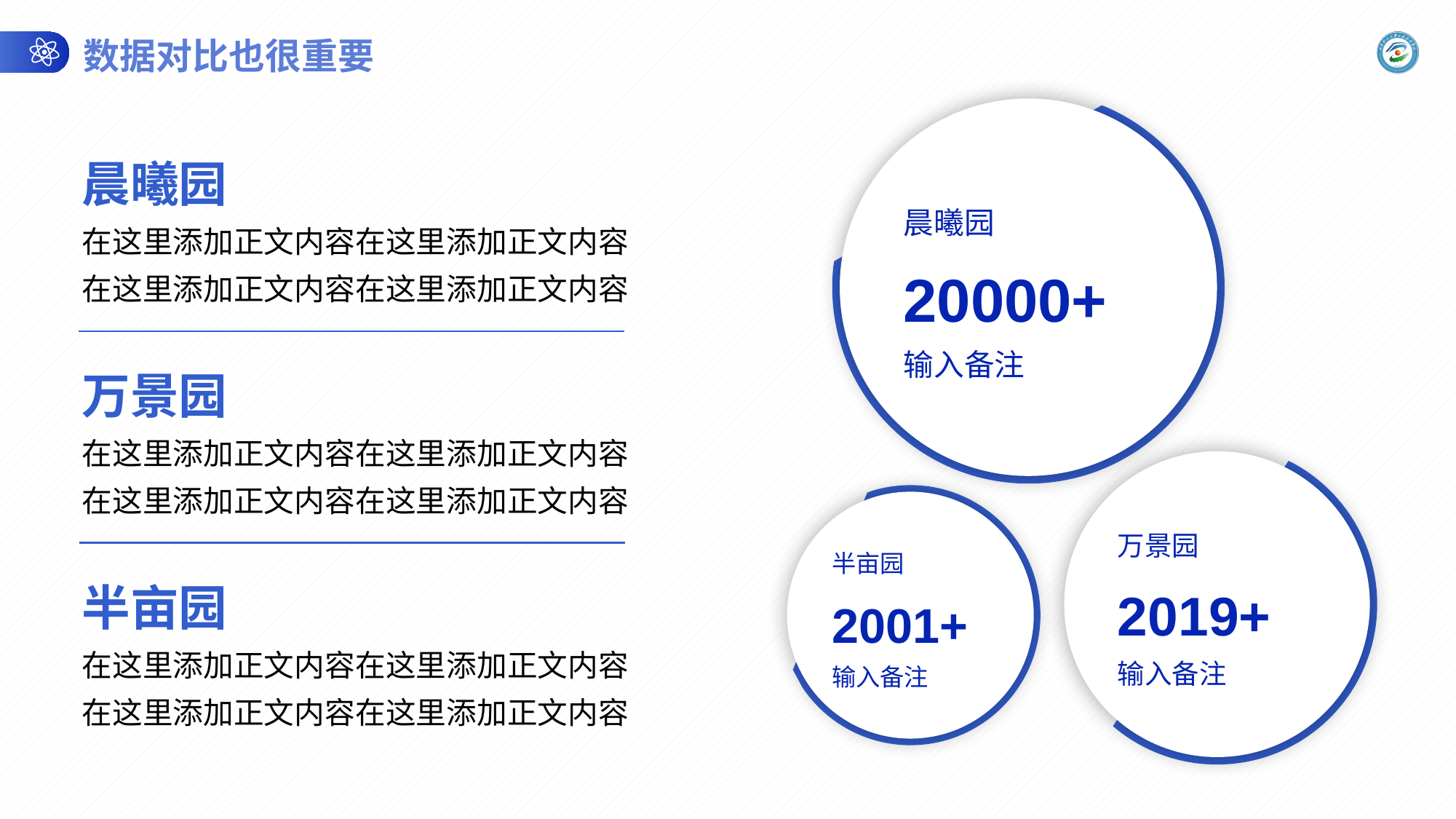

数据对比也很重要
晨曦园
20000+
输入备注

晨曦园
在这里添加正文内容在这里添加正文内容
在这里添加正文内容在这里添加正文内容
万景园
在这里添加正文内容在这里添加正文内容
在这里添加正文内容在这里添加正文内容
万景园
2019+
输入备注

半亩园
2001+
输入备注
半亩园
在这里添加正文内容在这里添加正文内容
在这里添加正文内容在这里添加正文内容